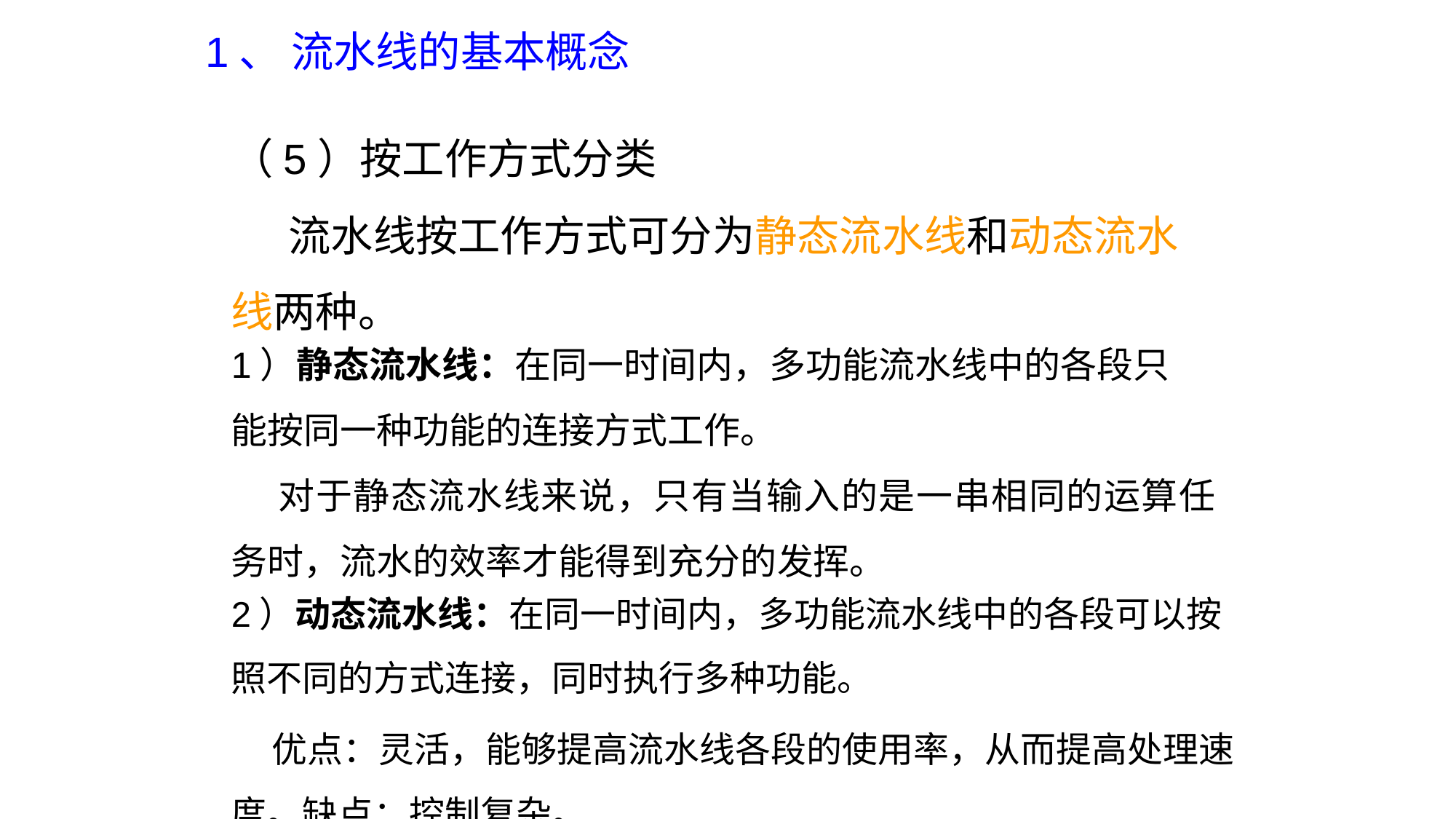

1、 流水线的基本概念
（5）按工作方式分类
     流水线按工作方式可分为静态流水线和动态流水线两种。

1）静态流水线：在同一时间内，多功能流水线中的各段只
能按同一种功能的连接方式工作。
    对于静态流水线来说，只有当输入的是一串相同的运算任务时，流水的效率才能得到充分的发挥。
2）动态流水线：在同一时间内，多功能流水线中的各段可以按照不同的方式连接，同时执行多种功能。
    优点：灵活，能够提高流水线各段的使用率，从而提高处理速度。缺点：控制复杂。
92